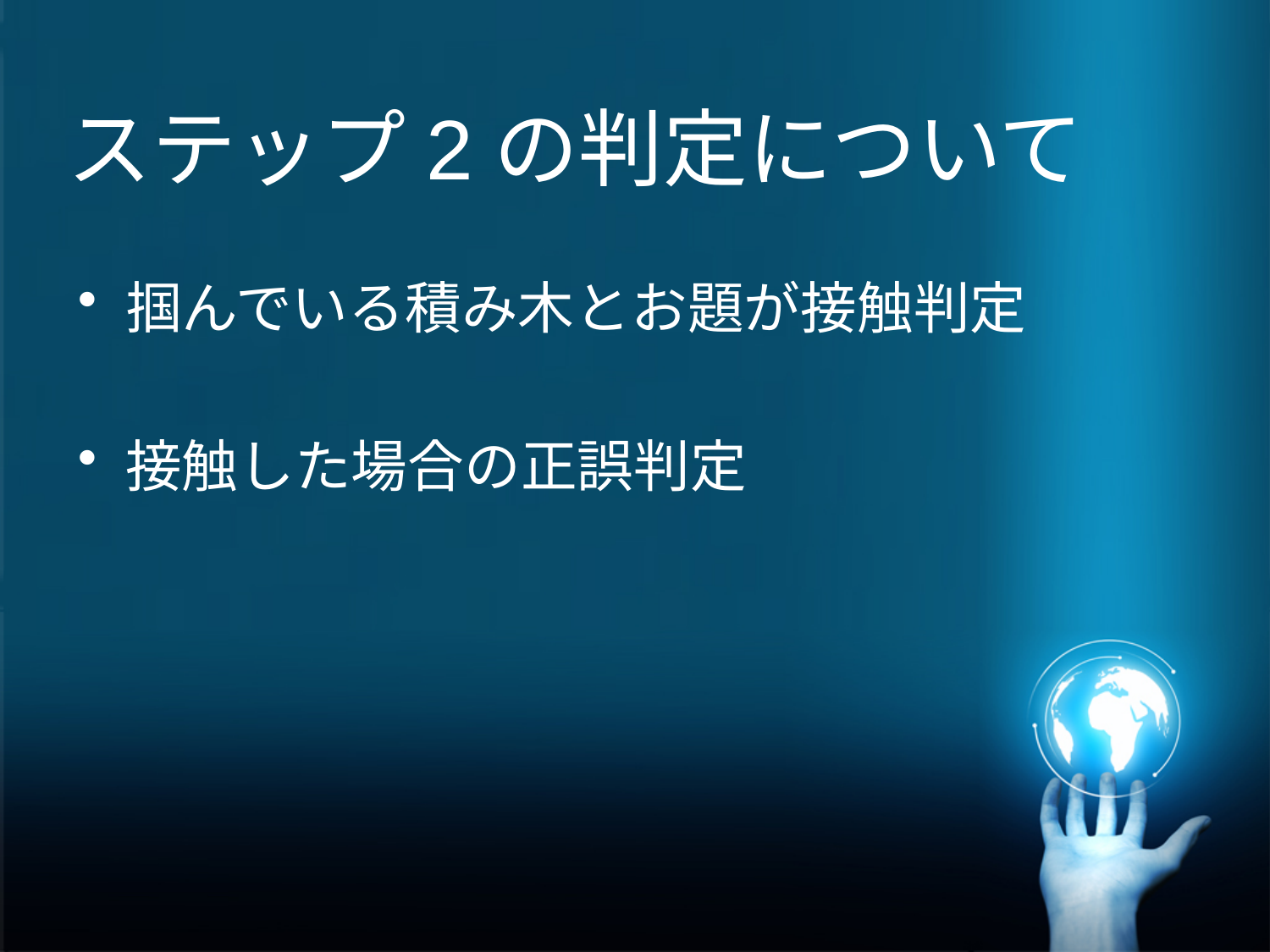

# ステップ2の判定について
掴んでいる積み木とお題が接触判定

接触した場合の正誤判定